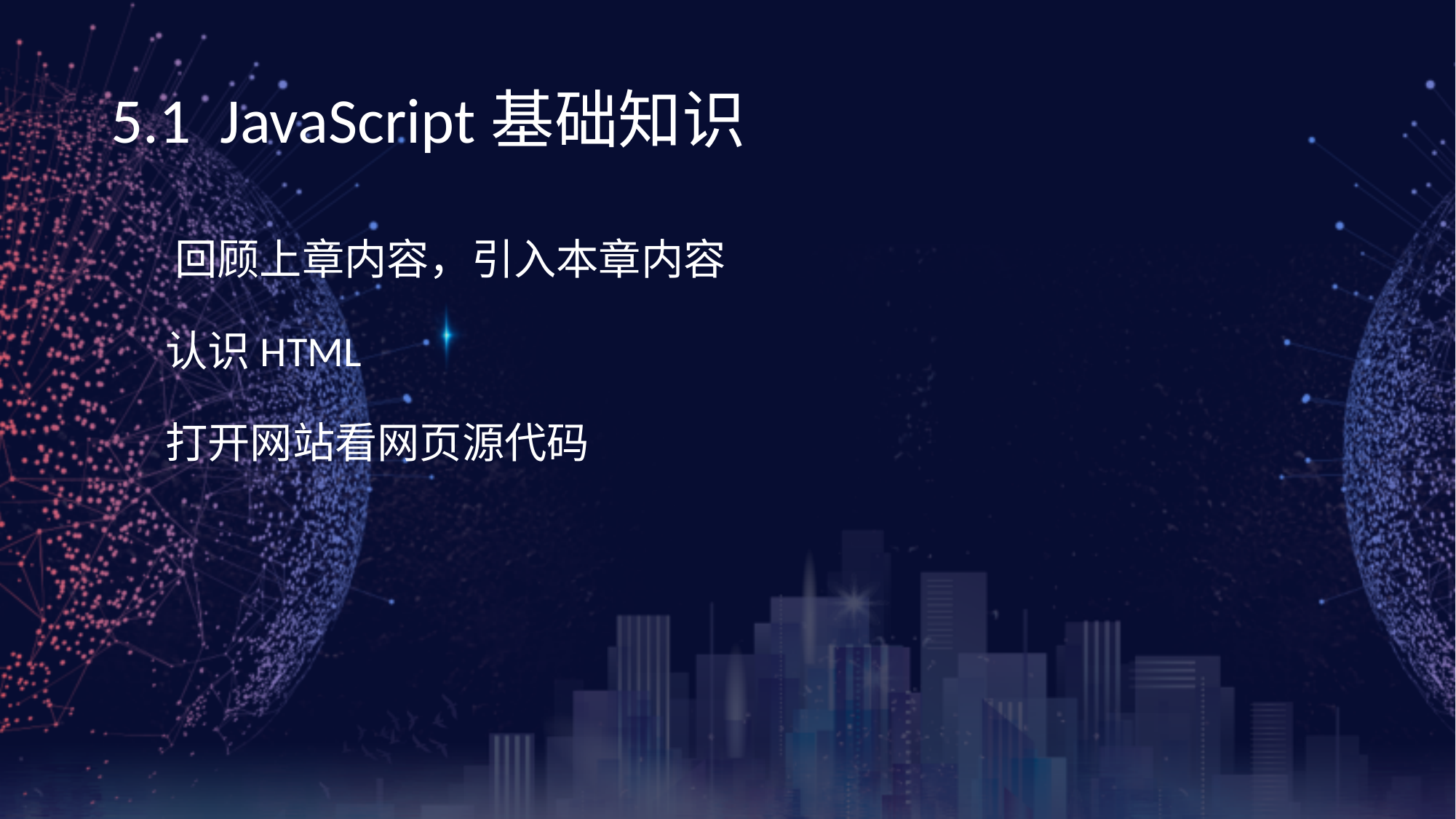

《网页设计与制作案例教程》（第3版）
# 5.1  JavaScript基础知识
   回顾上章内容，引入本章内容
  认识HTML
  打开网站看网页源代码